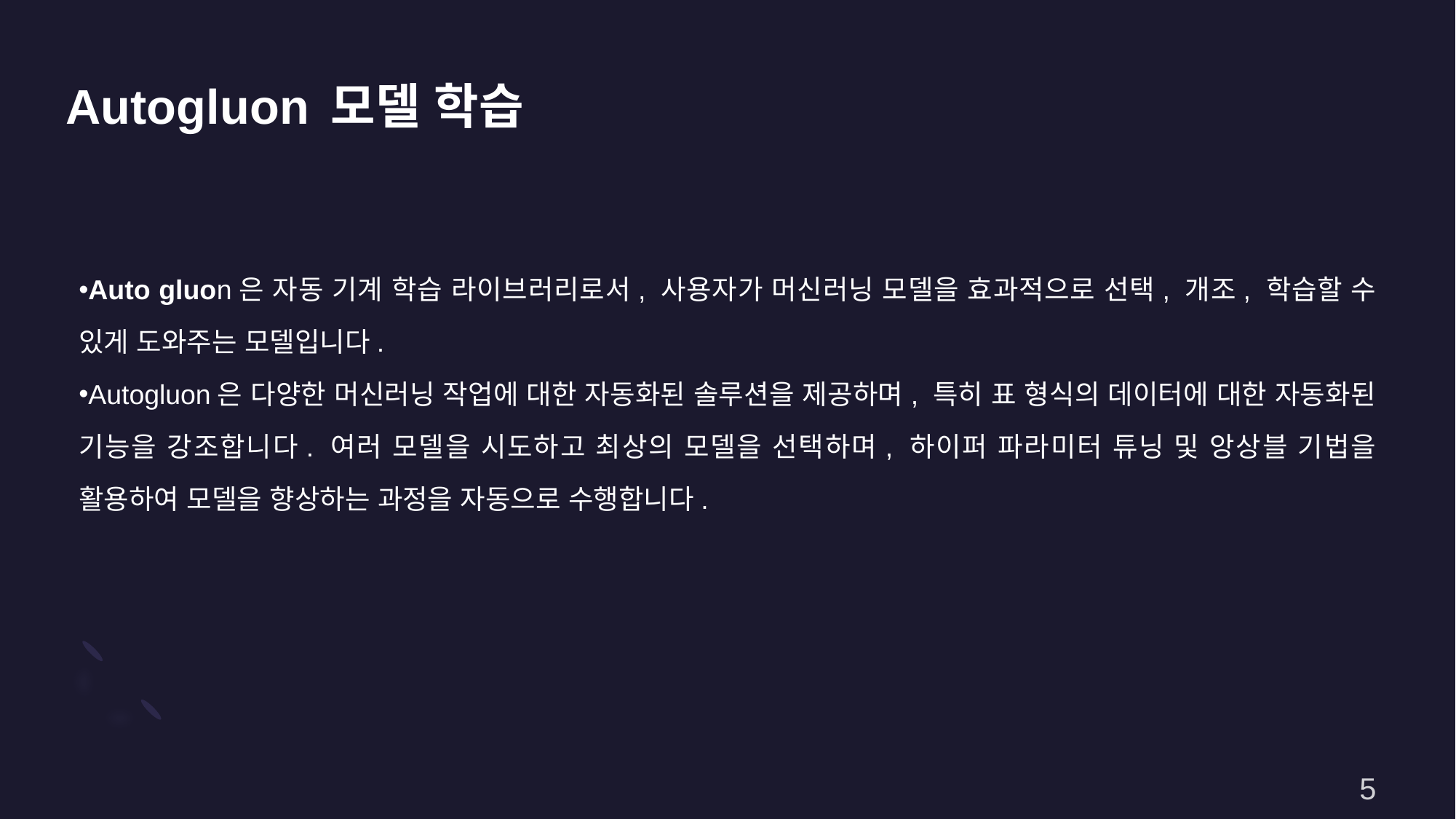

# Autogluon 모델 학습
Auto gluon은 자동 기계 학습 라이브러리로서, 사용자가 머신러닝 모델을 효과적으로 선택, 개조, 학습할 수 있게 도와주는 모델입니다.
Autogluon은 다양한 머신러닝 작업에 대한 자동화된 솔루션을 제공하며, 특히 표 형식의 데이터에 대한 자동화된 기능을 강조합니다. 여러 모델을 시도하고 최상의 모델을 선택하며, 하이퍼 파라미터 튜닝 및 앙상블 기법을 활용하여 모델을 향상하는 과정을 자동으로 수행합니다.

5